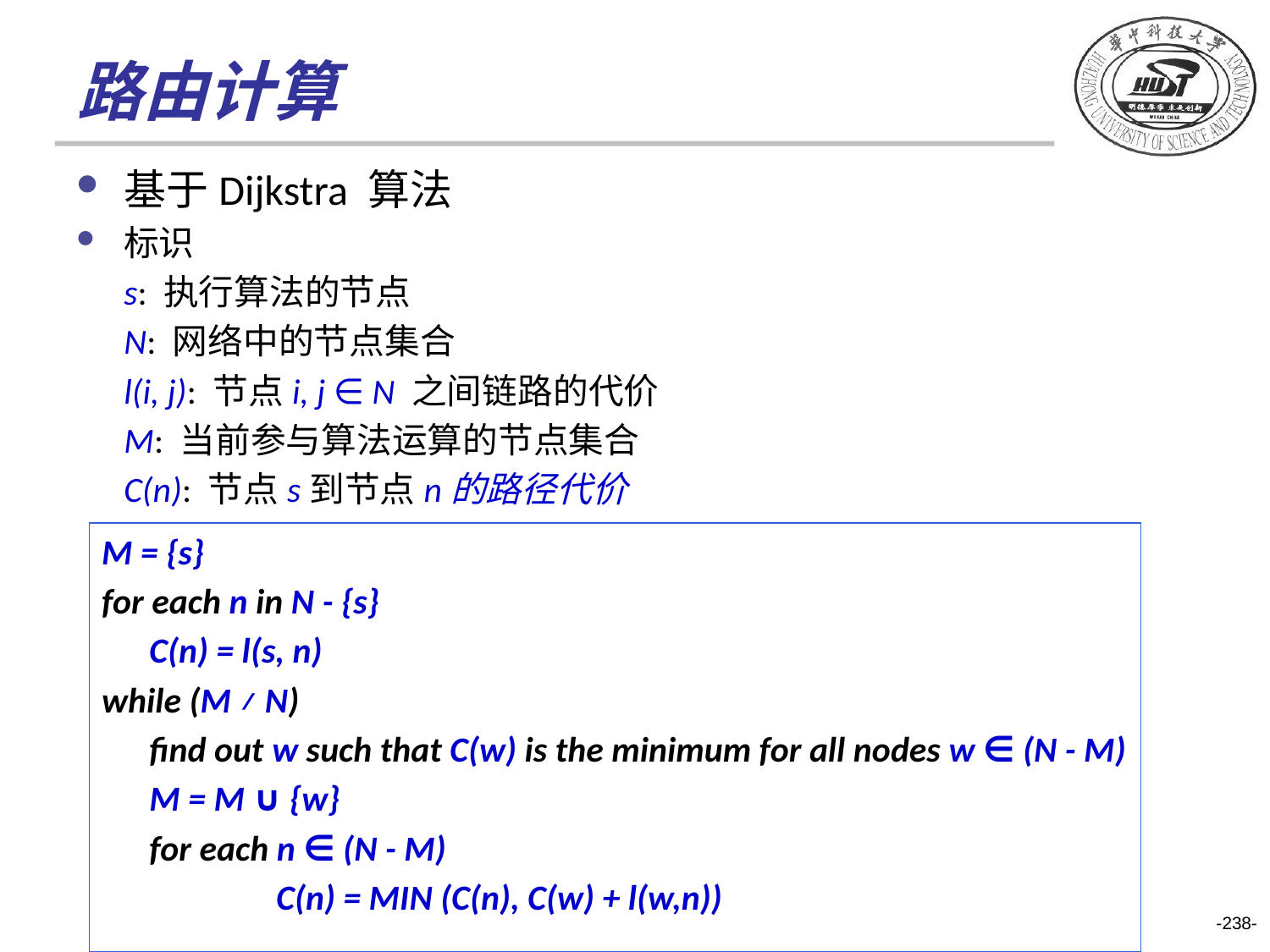

路由计算
基于Dijkstra 算法
标识
	s: 执行算法的节点
	N: 网络中的节点集合
	l(i, j): 节点i, j ∈ N 之间链路的代价
	M: 当前参与算法运算的节点集合
	C(n): 节点s到节点n的路径代价
M = {s}
for each n in N - {s}
	C(n) = l(s, n)
while (M ≠ N)
	find out w such that C(w) is the minimum for all nodes w ∈ (N - M)
	M = M ∪ {w}
	for each n ∈ (N - M)
		C(n) = MIN (C(n), C(w) + l(w,n))
-238-